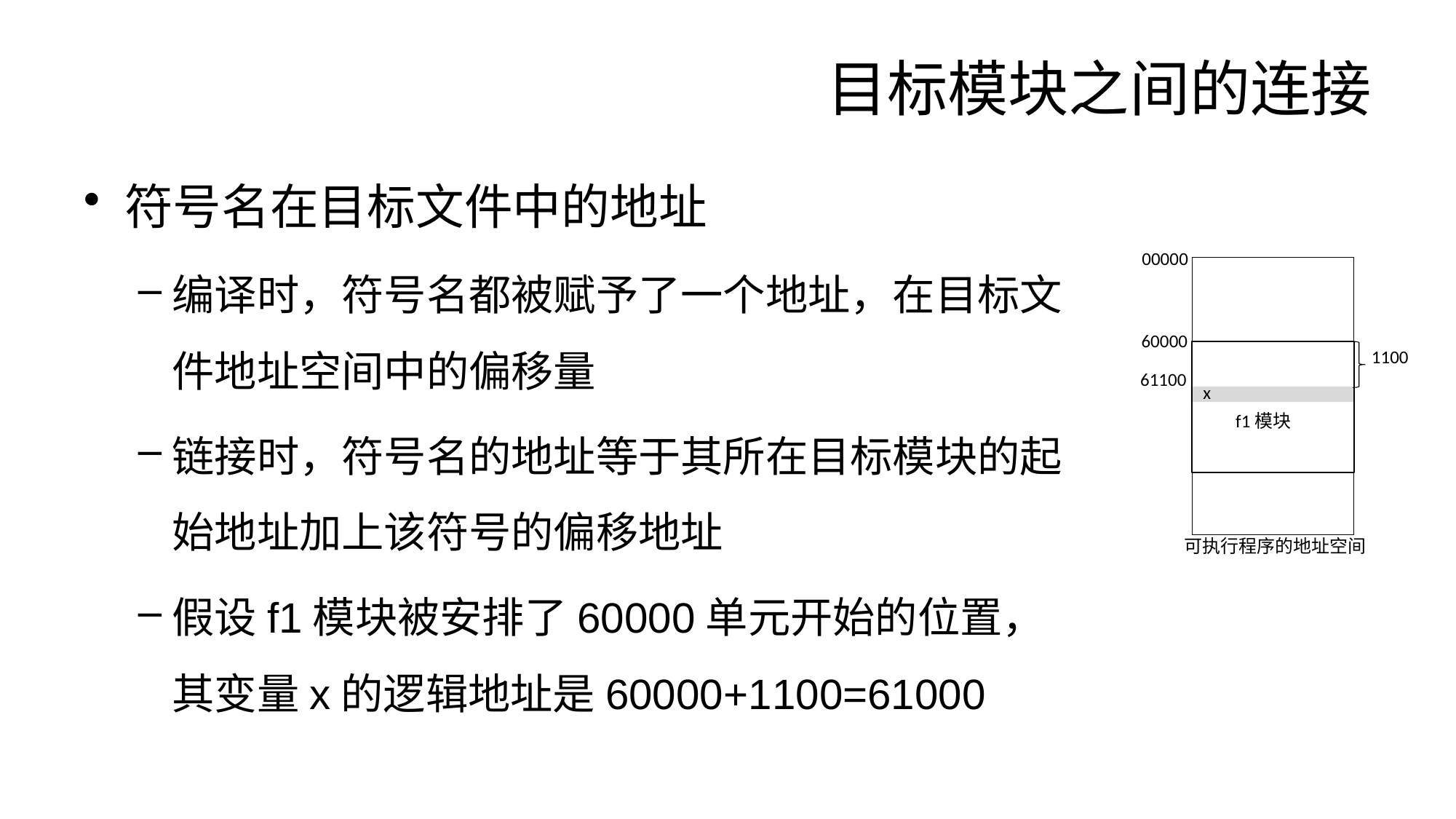

# 目标模块之间的连接
符号名在目标文件中的地址
编译时，符号名都被赋予了一个地址，在目标文件地址空间中的偏移量
链接时，符号名的地址等于其所在目标模块的起始地址加上该符号的偏移地址
假设f1模块被安排了60000单元开始的位置，其变量x的逻辑地址是60000+1100=61000
00000

60000

x

1100
61100

f1模块
 可执行程序的地址空间